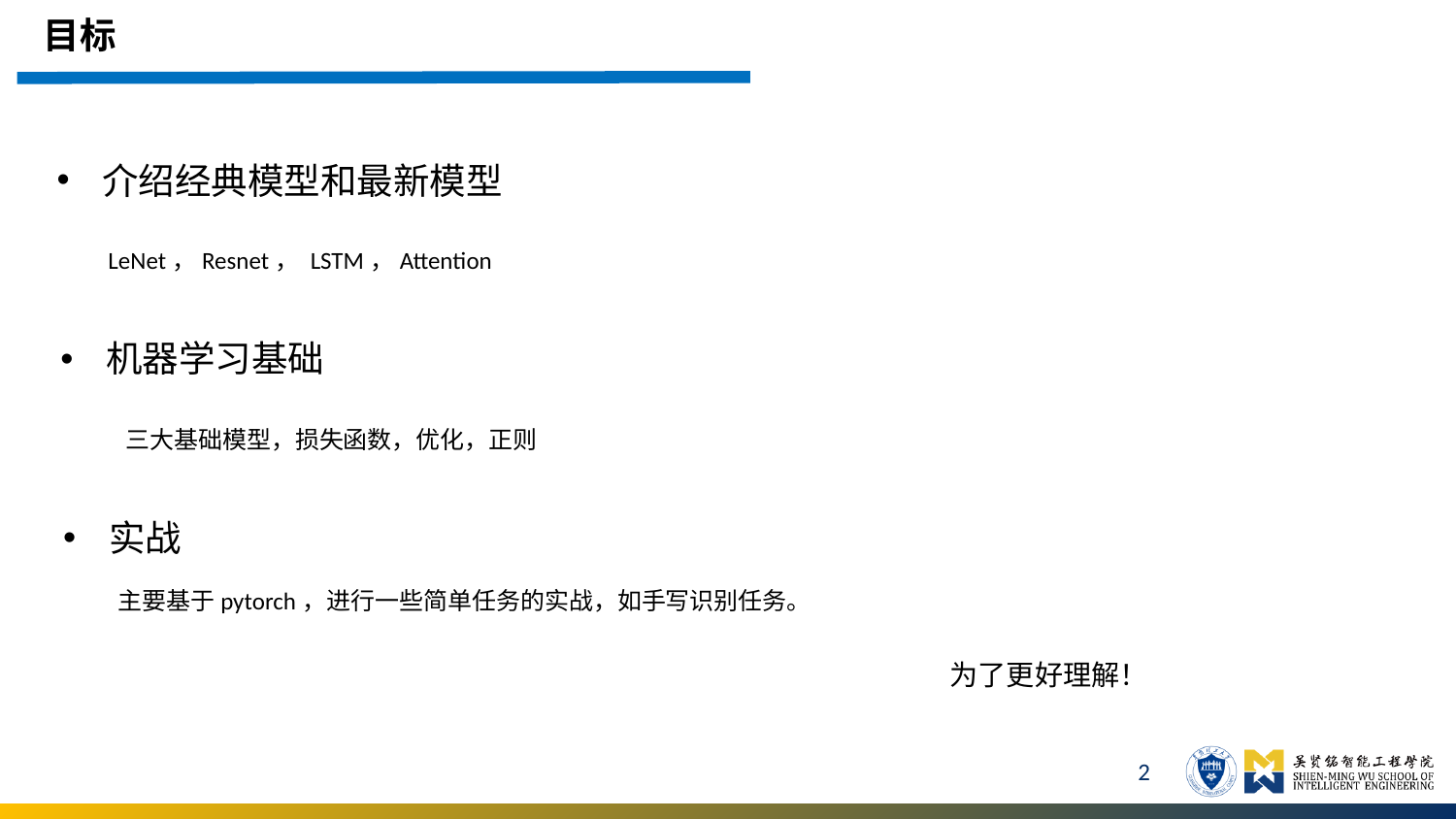

目标
介绍经典模型和最新模型
LeNet，Resnet， LSTM，Attention
机器学习基础
三大基础模型，损失函数，优化，正则
实战
主要基于pytorch，进行一些简单任务的实战，如手写识别任务。
为了更好理解！
2